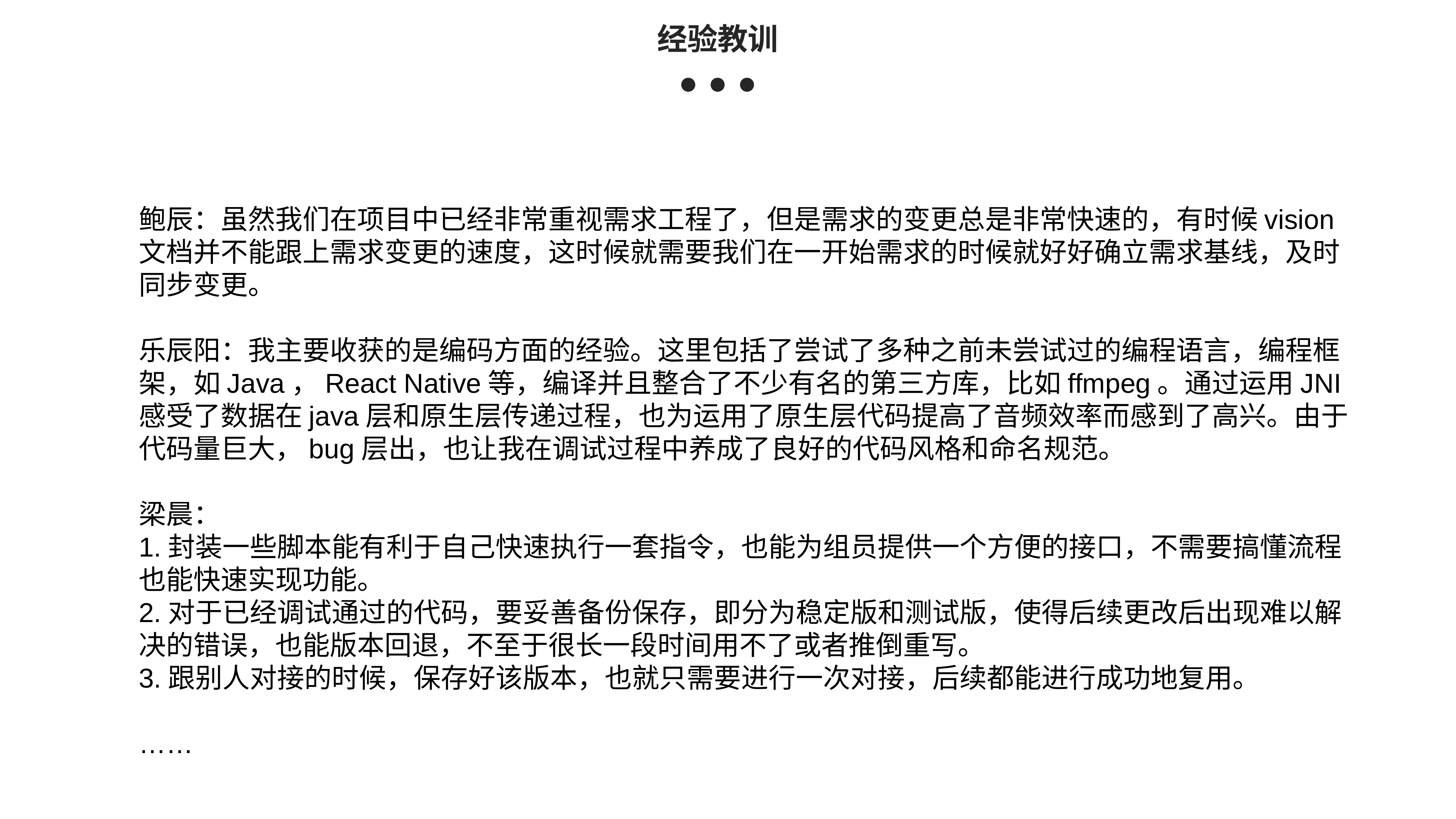

经验教训

鲍辰：虽然我们在项目中已经非常重视需求工程了，但是需求的变更总是非常快速的，有时候vision文档并不能跟上需求变更的速度，这时候就需要我们在一开始需求的时候就好好确立需求基线，及时同步变更。

乐辰阳：我主要收获的是编码方面的经验。这里包括了尝试了多种之前未尝试过的编程语言，编程框架，如Java，React Native等，编译并且整合了不少有名的第三方库，比如ffmpeg。通过运用JNI感受了数据在java层和原生层传递过程，也为运用了原生层代码提高了音频效率而感到了高兴。由于代码量巨大，bug层出，也让我在调试过程中养成了良好的代码风格和命名规范。

梁晨：
1.封装一些脚本能有利于自己快速执行一套指令，也能为组员提供一个方便的接口，不需要搞懂流程也能快速实现功能。
2.对于已经调试通过的代码，要妥善备份保存，即分为稳定版和测试版，使得后续更改后出现难以解决的错误，也能版本回退，不至于很长一段时间用不了或者推倒重写。
3.跟别人对接的时候，保存好该版本，也就只需要进行一次对接，后续都能进行成功地复用。

……